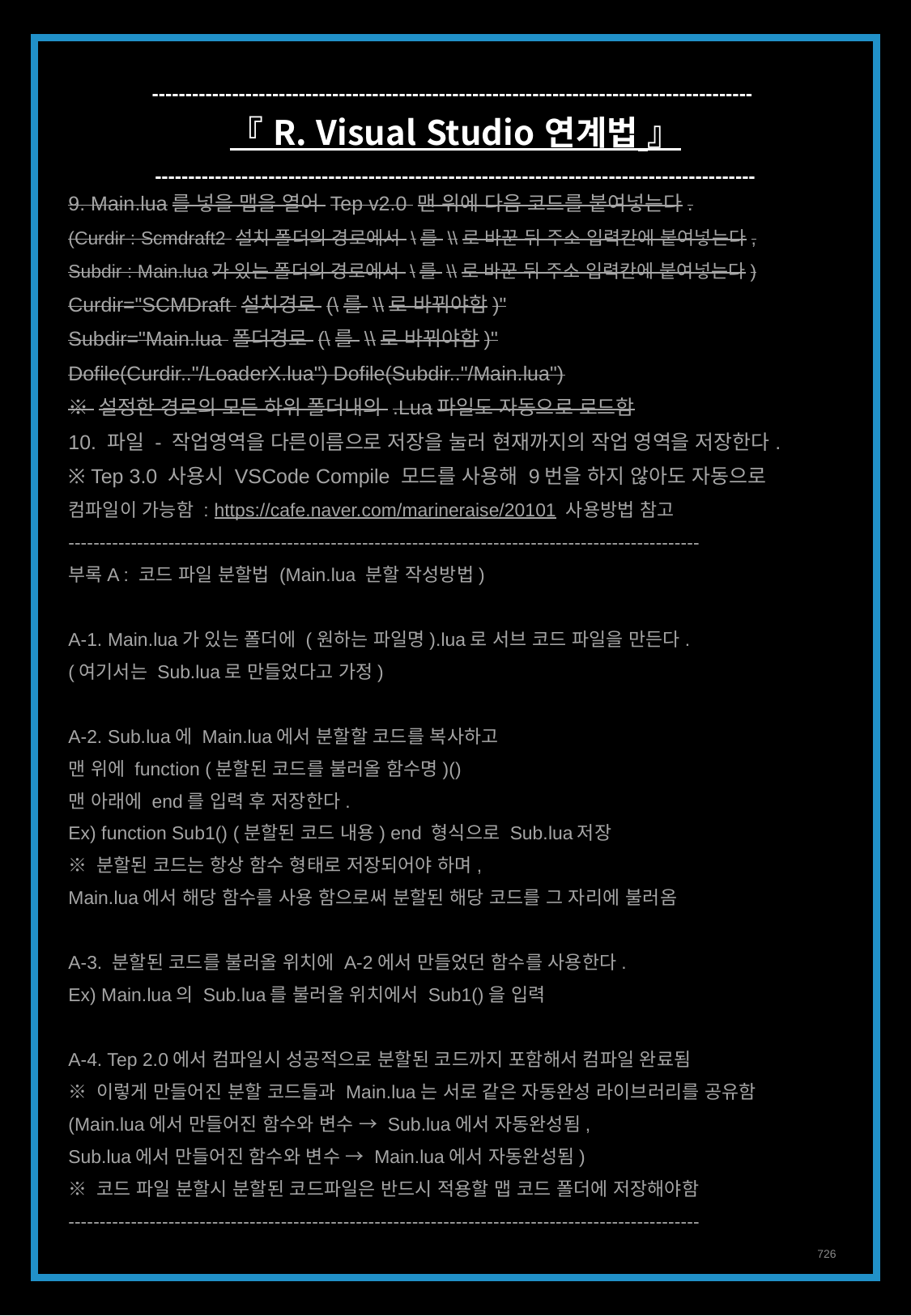

------------------------------------------------------------------------------------------
『 R. Visual Studio 연계법 』
------------------------------------------------------------------------------------------
9. Main.lua를 넣을 맵을 열어 Tep v2.0 맨 위에 다음 코드를 붙여넣는다.
(Curdir : Scmdraft2 설치 폴더의 경로에서 \를 \\로 바꾼 뒤 주소 입력칸에 붙여넣는다,
Subdir : Main.lua가 있는 폴더의 경로에서 \를 \\로 바꾼 뒤 주소 입력칸에 붙여넣는다)
Curdir="SCMDraft 설치경로 (\를 \\로 바꿔야함)"
Subdir="Main.lua 폴더경로 (\를 \\로 바꿔야함)"
Dofile(Curdir.."/LoaderX.lua") Dofile(Subdir.."/Main.lua")
※ 설정한 경로의 모든 하위 폴더내의 .Lua파일도 자동으로 로드함
10. 파일 - 작업영역을 다른이름으로 저장을 눌러 현재까지의 작업 영역을 저장한다.
※ Tep 3.0 사용시 VSCode Compile 모드를 사용해 9번을 하지 않아도 자동으로
컴파일이 가능함 : https://cafe.naver.com/marineraise/20101 사용방법 참고
-----------------------------------------------------------------------------------------------------
부록A : 코드 파일 분할법 (Main.lua 분할 작성방법)

A-1. Main.lua가 있는 폴더에 (원하는 파일명).lua로 서브 코드 파일을 만든다.
(여기서는 Sub.lua로 만들었다고 가정)

A-2. Sub.lua에 Main.lua에서 분할할 코드를 복사하고
맨 위에 function (분할된 코드를 불러올 함수명)()
맨 아래에 end를 입력 후 저장한다.
Ex) function Sub1() (분할된 코드 내용) end 형식으로 Sub.lua저장
※ 분할된 코드는 항상 함수 형태로 저장되어야 하며,
Main.lua에서 해당 함수를 사용 함으로써 분할된 해당 코드를 그 자리에 불러옴

A-3. 분할된 코드를 불러올 위치에 A-2에서 만들었던 함수를 사용한다.
Ex) Main.lua의 Sub.lua를 불러올 위치에서 Sub1()을 입력

A-4. Tep 2.0에서 컴파일시 성공적으로 분할된 코드까지 포함해서 컴파일 완료됨
※ 이렇게 만들어진 분할 코드들과 Main.lua는 서로 같은 자동완성 라이브러리를 공유함
(Main.lua에서 만들어진 함수와 변수 → Sub.lua에서 자동완성됨,
Sub.lua에서 만들어진 함수와 변수 → Main.lua에서 자동완성됨)
※ 코드 파일 분할시 분할된 코드파일은 반드시 적용할 맵 코드 폴더에 저장해야함
-----------------------------------------------------------------------------------------------------
726